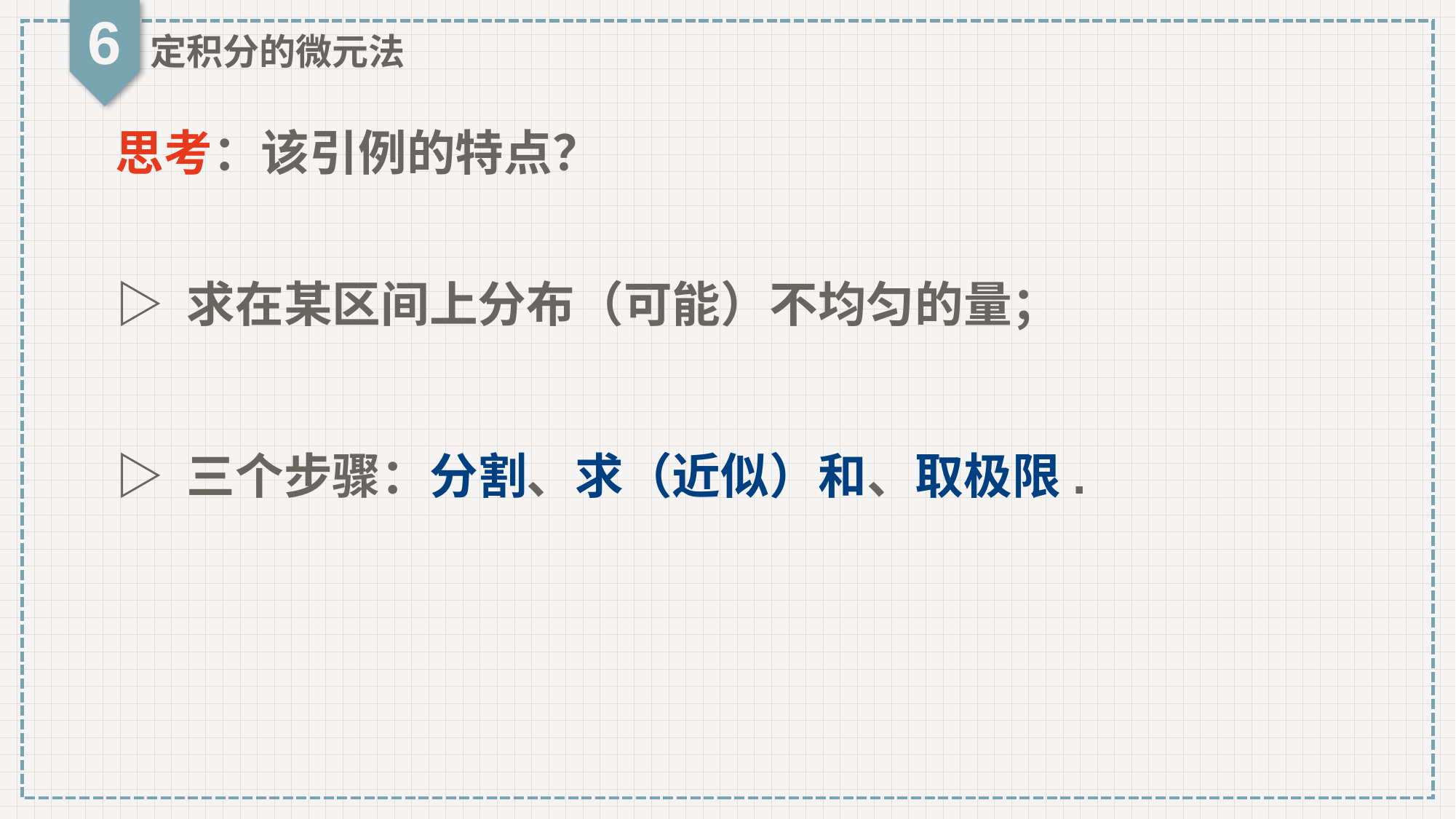

6
定积分的微元法
思考：该引例的特点？
▷ 求在某区间上分布（可能）不均匀的量；
▷ 三个步骤：分割、求（近似）和、取极限.